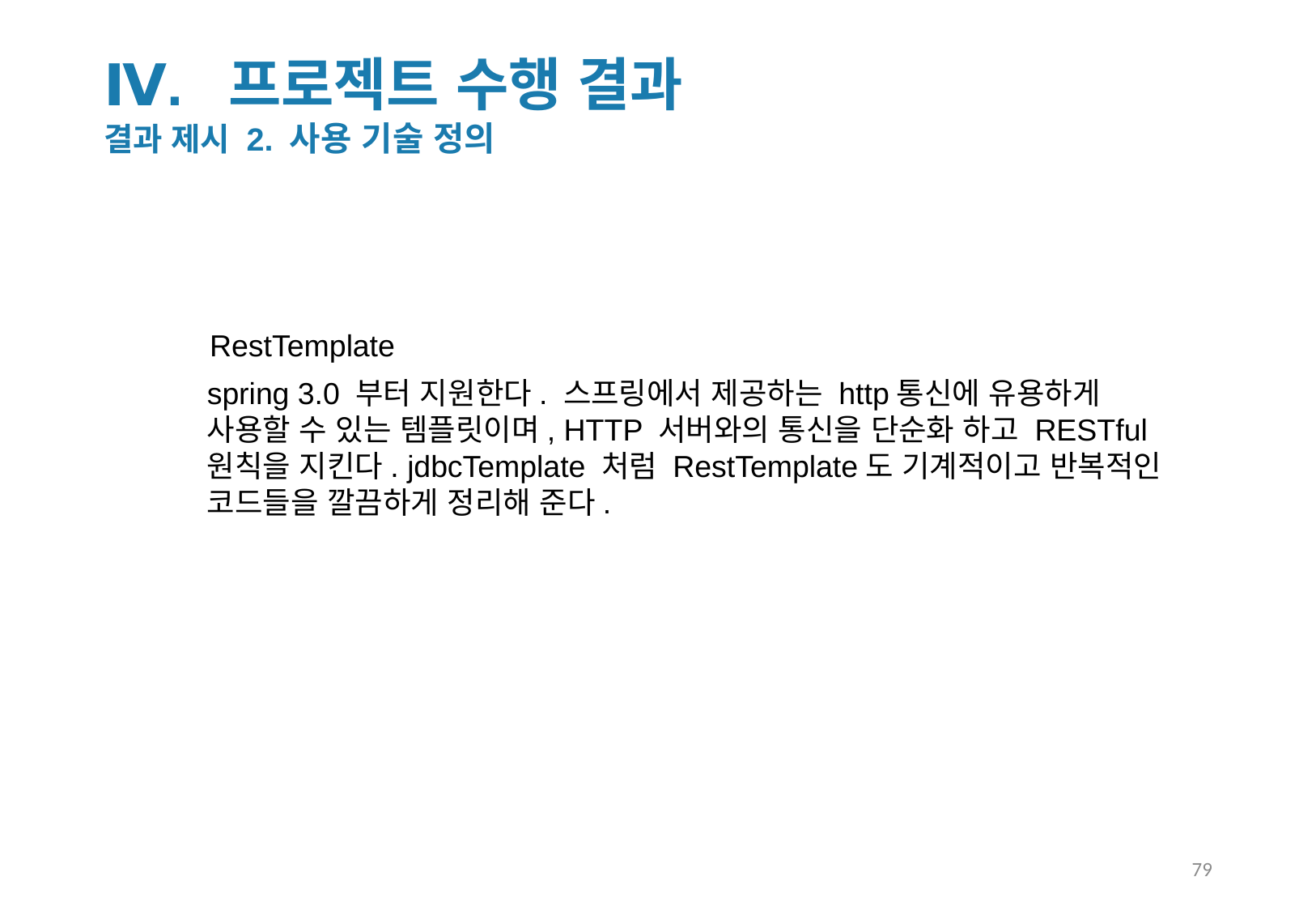

Ⅳ.  프로젝트 수행 결과
결과 제시 2. 사용 기술 정의
RestTemplate
spring 3.0 부터 지원한다. 스프링에서 제공하는 http통신에 유용하게 사용할 수 있는 템플릿이며, HTTP 서버와의 통신을 단순화 하고 RESTful 원칙을 지킨다. jdbcTemplate 처럼 RestTemplate도 기계적이고 반복적인 코드들을 깔끔하게 정리해 준다.

79